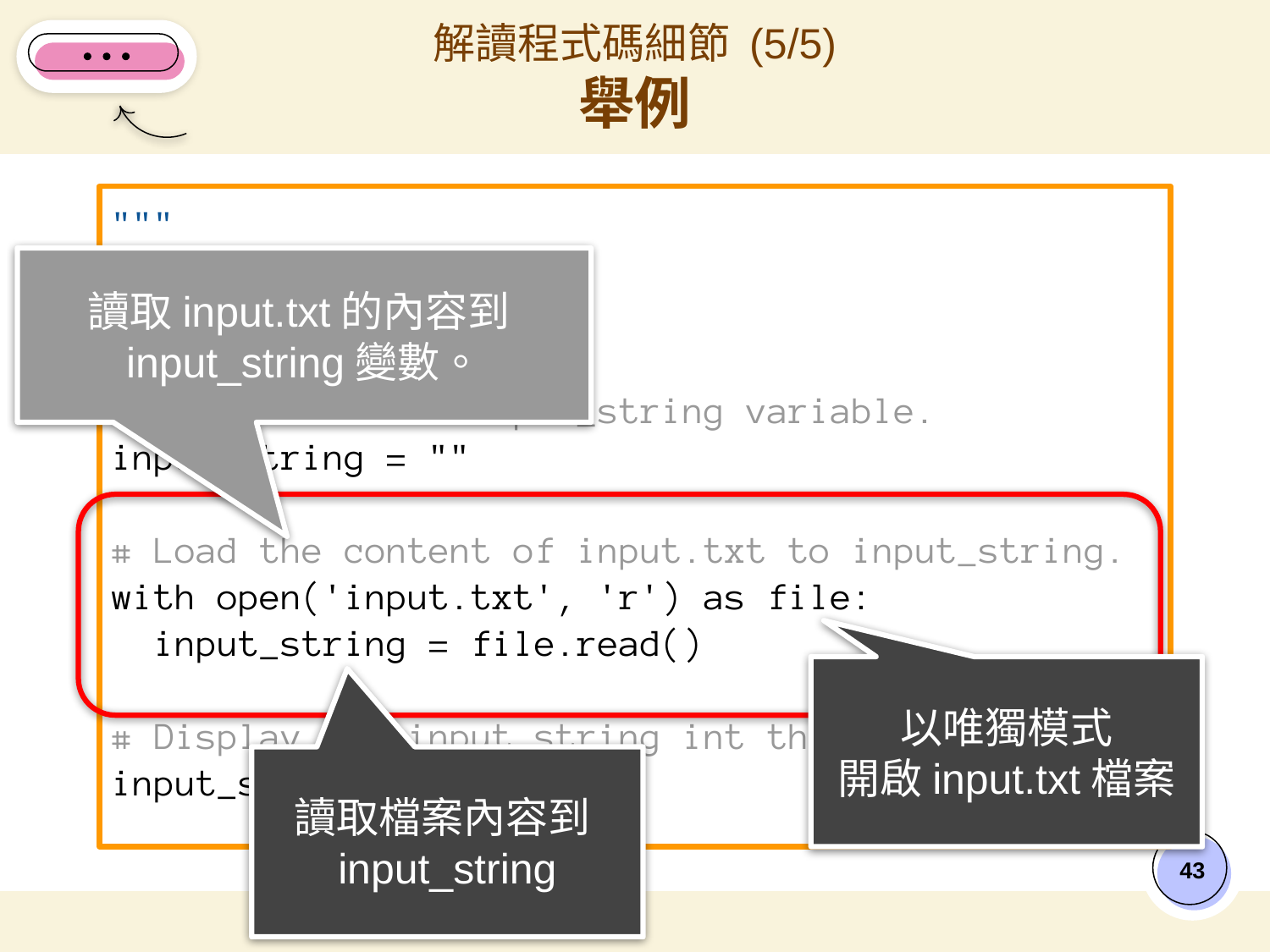

# 解讀程式碼細節 (5/5)
舉例
"""
讀取input.txt
"""

# Initialize the input_string variable.
input_string = ""

# Load the content of input.txt to input_string.
with open('input.txt', 'r') as file:
  input_string = file.read()

# Display the input_string int the result.
input_string

讀取input.txt的內容到input_string變數。

以唯獨模式
開啟input.txt檔案
讀取檔案內容到input_string
43